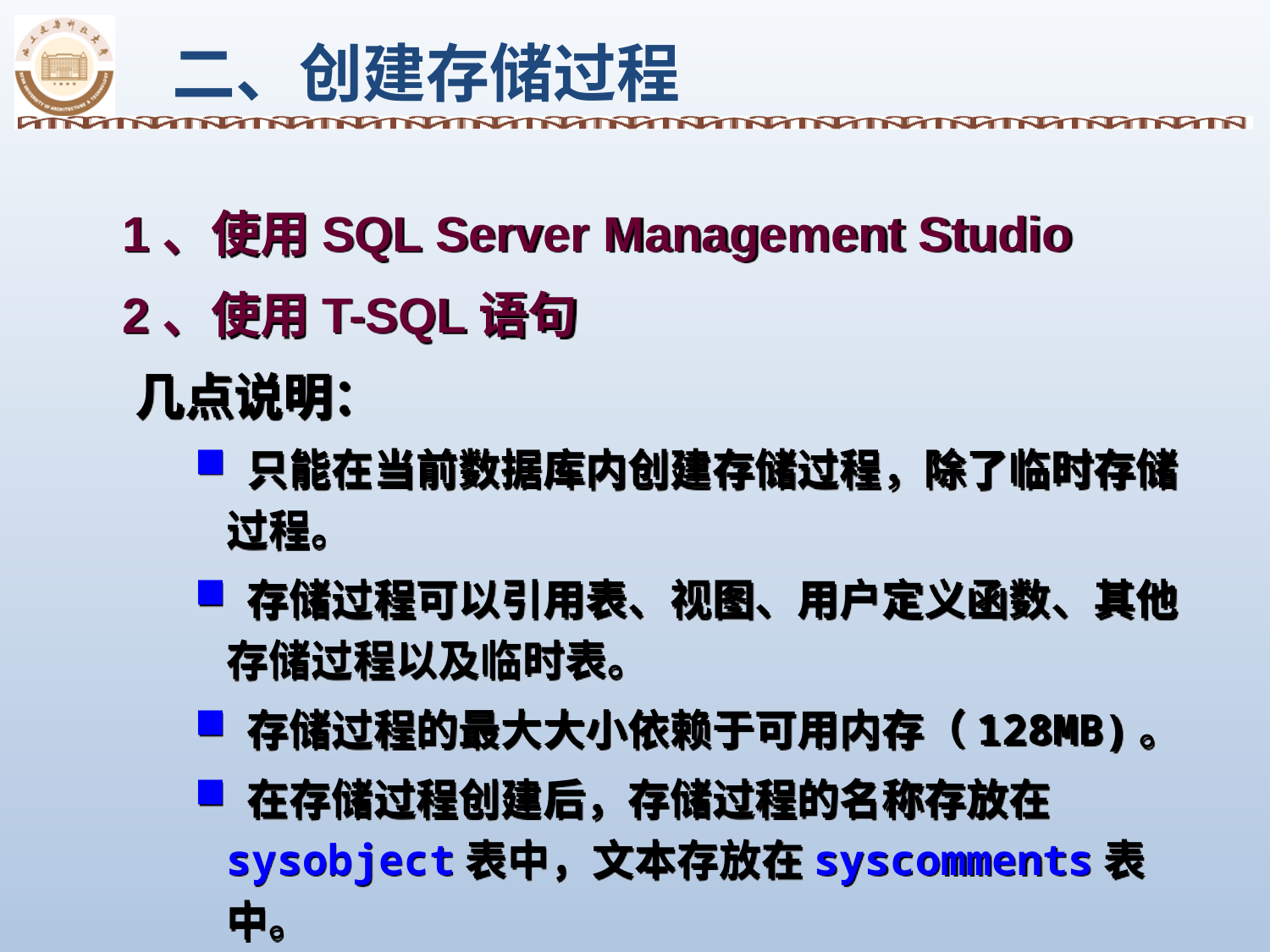

二、创建存储过程
    1、使用SQL Server Management Studio
    2、使用T-SQL语句
     几点说明：
 只能在当前数据库内创建存储过程，除了临时存储过程。
 存储过程可以引用表、视图、用户定义函数、其他存储过程以及临时表。
 存储过程的最大大小依赖于可用内存（128MB)。
 在存储过程创建后，存储过程的名称存放在sysobject表中，文本存放在syscomments表中。